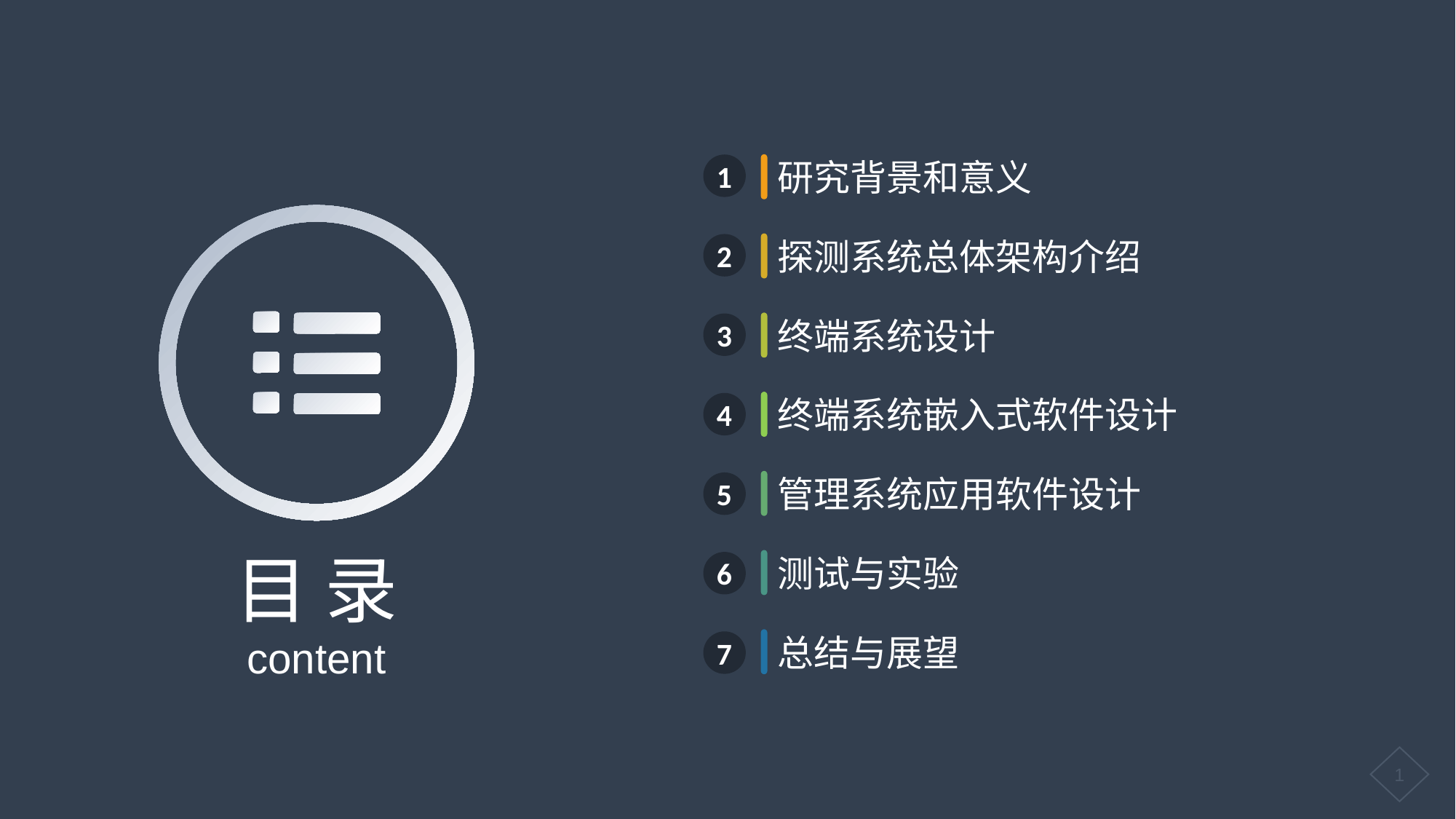

研究背景和意义
探测系统总体架构介绍
终端系统设计
终端系统嵌入式软件设计
管理系统应用软件设计
测试与实验
总结与展望

1
2
3
4
5
6
7

目 录
content
1